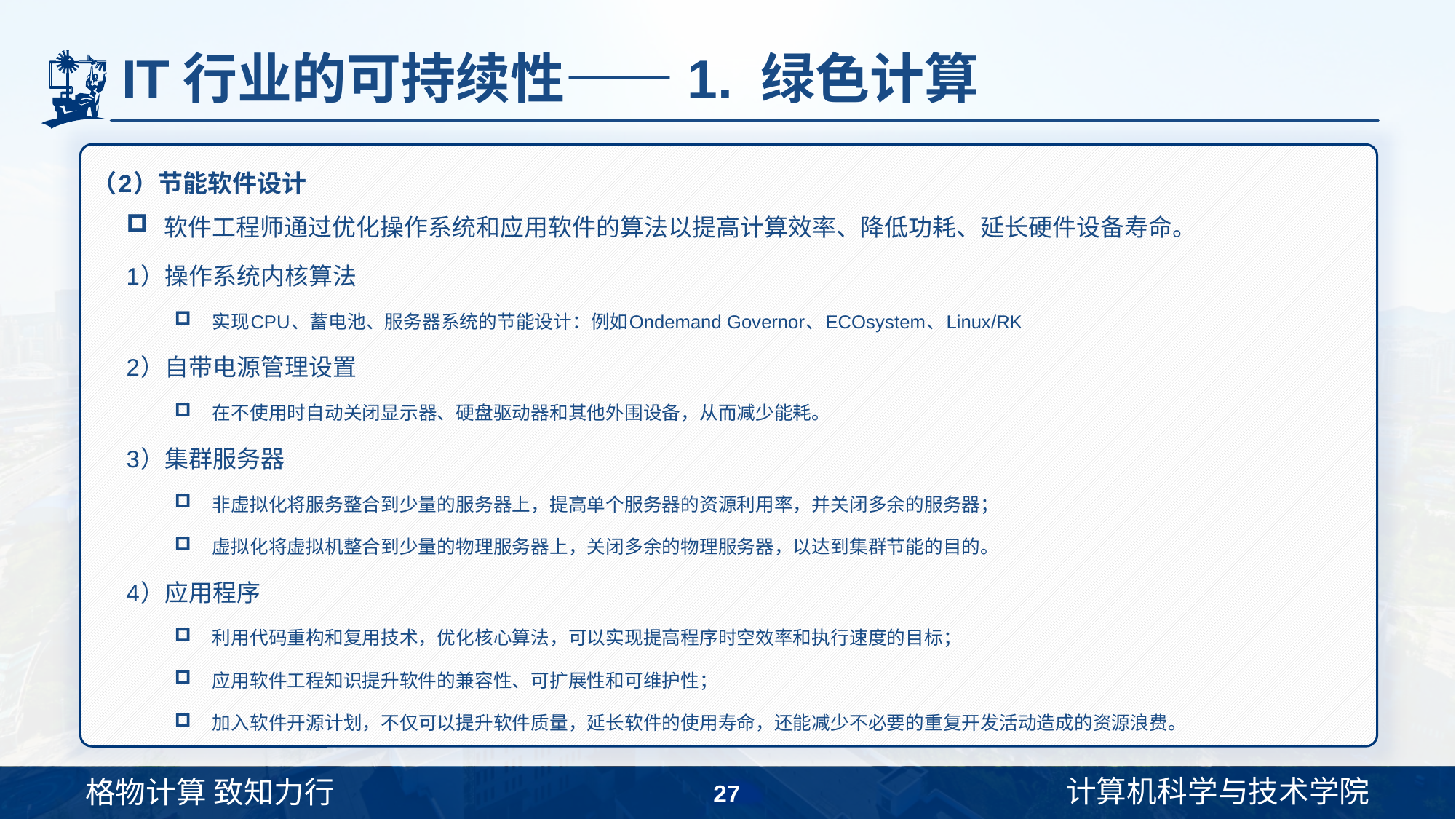

# IT行业的可持续性——1. 绿色计算
（2）节能软件设计
软件工程师通过优化操作系统和应用软件的算法以提高计算效率、降低功耗、延长硬件设备寿命。
1）操作系统内核算法
实现CPU、蓄电池、服务器系统的节能设计：例如Ondemand Governor、ECOsystem、Linux/RK
2）自带电源管理设置
在不使用时自动关闭显示器、硬盘驱动器和其他外围设备，从而减少能耗。
3）集群服务器
非虚拟化将服务整合到少量的服务器上，提高单个服务器的资源利用率，并关闭多余的服务器；
虚拟化将虚拟机整合到少量的物理服务器上，关闭多余的物理服务器，以达到集群节能的目的。
4）应用程序
利用代码重构和复用技术，优化核心算法，可以实现提高程序时空效率和执行速度的目标；
应用软件工程知识提升软件的兼容性、可扩展性和可维护性；
加入软件开源计划，不仅可以提升软件质量，延长软件的使用寿命，还能减少不必要的重复开发活动造成的资源浪费。
27